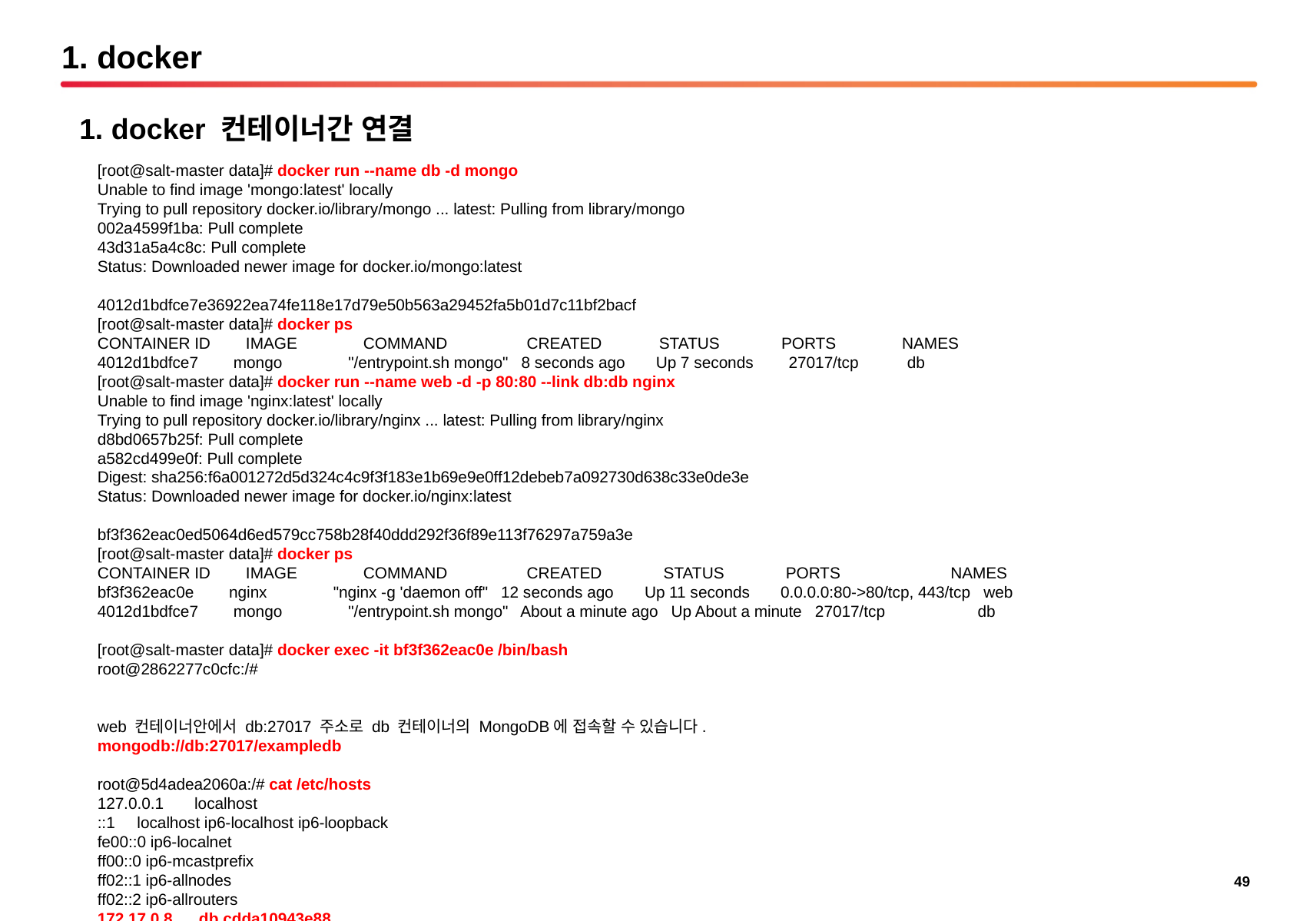

# 1. docker
1. docker 컨테이너간 연결

[root@salt-master data]# docker run --name db -d mongo
Unable to find image 'mongo:latest' locally
Trying to pull repository docker.io/library/mongo ... latest: Pulling from library/mongo
002a4599f1ba: Pull complete
43d31a5a4c8c: Pull complete
Status: Downloaded newer image for docker.io/mongo:latest

4012d1bdfce7e36922ea74fe118e17d79e50b563a29452fa5b01d7c11bf2bacf
[root@salt-master data]# docker ps
CONTAINER ID        IMAGE               COMMAND                  CREATED             STATUS              PORTS               NAMES
4012d1bdfce7        mongo               "/entrypoint.sh mongo"   8 seconds ago       Up 7 seconds        27017/tcp           db
[root@salt-master data]# docker run --name web -d -p 80:80 --link db:db nginx
Unable to find image 'nginx:latest' locally
Trying to pull repository docker.io/library/nginx ... latest: Pulling from library/nginx
d8bd0657b25f: Pull complete
a582cd499e0f: Pull complete
Digest: sha256:f6a001272d5d324c4c9f3f183e1b69e9e0ff12debeb7a092730d638c33e0de3e
Status: Downloaded newer image for docker.io/nginx:latest

bf3f362eac0ed5064d6ed579cc758b28f40ddd292f36f89e113f76297a759a3e
[root@salt-master data]# docker ps
CONTAINER ID        IMAGE               COMMAND                  CREATED              STATUS              PORTS                         NAMES
bf3f362eac0e        nginx               "nginx -g 'daemon off"   12 seconds ago       Up 11 seconds       0.0.0.0:80->80/tcp, 443/tcp   web
4012d1bdfce7        mongo               "/entrypoint.sh mongo"   About a minute ago   Up About a minute   27017/tcp                     db

[root@salt-master data]# docker exec -it bf3f362eac0e /bin/bash
root@2862277c0cfc:/#

web 컨테이너안에서 db:27017 주소로 db 컨테이너의 MongoDB에 접속할 수 있습니다.
mongodb://db:27017/exampledb

root@5d4adea2060a:/# cat /etc/hosts
127.0.0.1       localhost
::1     localhost ip6-localhost ip6-loopback
fe00::0 ip6-localnet
ff00::0 ip6-mcastprefix
ff02::1 ip6-allnodes
ff02::2 ip6-allrouters
172.17.0.8      db cdda10943e88
172.17.0.2      5d4adea2060a